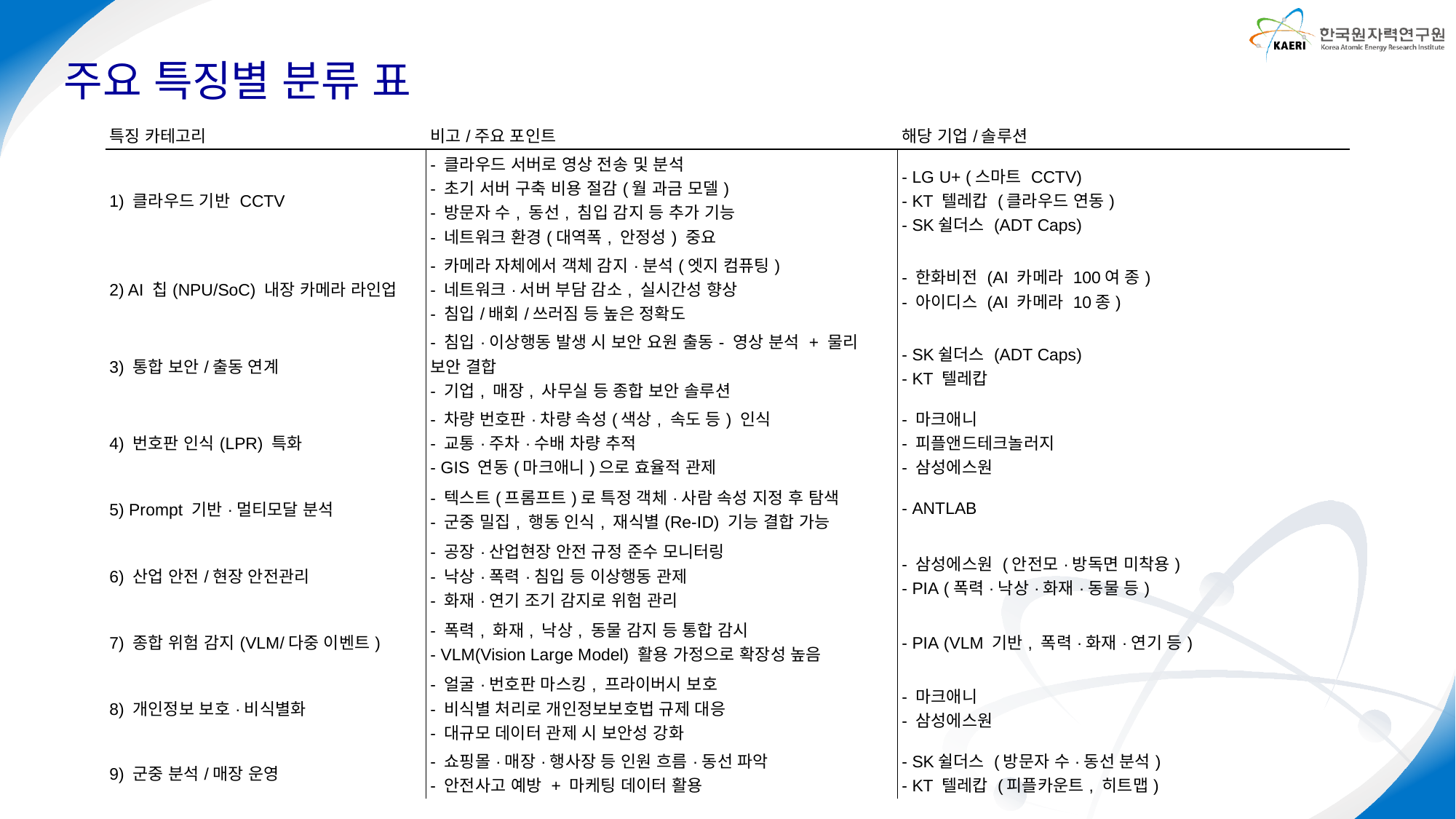

# 주요 특징별 분류 표
| 특징 카테고리 | 비고/주요 포인트 | 해당 기업/솔루션 |
| --- | --- | --- |
| 1) 클라우드 기반 CCTV | - 클라우드 서버로 영상 전송 및 분석 - 초기 서버 구축 비용 절감(월 과금 모델) - 방문자 수, 동선, 침입 감지 등 추가 기능 - 네트워크 환경(대역폭, 안정성) 중요 | - LG U+ (스마트 CCTV) - KT 텔레캅 (클라우드 연동) - SK쉴더스 (ADT Caps) |
| 2) AI 칩(NPU/SoC) 내장 카메라 라인업 | - 카메라 자체에서 객체 감지·분석(엣지 컴퓨팅) - 네트워크·서버 부담 감소, 실시간성 향상 - 침입/배회/쓰러짐 등 높은 정확도 | - 한화비전 (AI 카메라 100여 종) - 아이디스 (AI 카메라 10종) |
| 3) 통합 보안/출동 연계 | - 침입·이상행동 발생 시 보안 요원 출동- 영상 분석 + 물리 보안 결합 - 기업, 매장, 사무실 등 종합 보안 솔루션 | - SK쉴더스 (ADT Caps) - KT 텔레캅 |
| 4) 번호판 인식(LPR) 특화 | - 차량 번호판·차량 속성(색상, 속도 등) 인식 - 교통·주차·수배 차량 추적 - GIS 연동(마크애니)으로 효율적 관제 | - 마크애니 - 피플앤드테크놀러지 - 삼성에스원 |
| 5) Prompt 기반·멀티모달 분석 | - 텍스트(프롬프트)로 특정 객체·사람 속성 지정 후 탐색 - 군중 밀집, 행동 인식, 재식별(Re-ID) 기능 결합 가능 | - ANTLAB |
| 6) 산업 안전/현장 안전관리 | - 공장·산업현장 안전 규정 준수 모니터링 - 낙상·폭력·침입 등 이상행동 관제 - 화재·연기 조기 감지로 위험 관리 | - 삼성에스원 (안전모·방독면 미착용) - PIA (폭력·낙상·화재·동물 등) |
| 7) 종합 위험 감지(VLM/다중 이벤트) | - 폭력, 화재, 낙상, 동물 감지 등 통합 감시 - VLM(Vision Large Model) 활용 가정으로 확장성 높음 | - PIA (VLM 기반, 폭력·화재·연기 등) |
| 8) 개인정보 보호·비식별화 | - 얼굴·번호판 마스킹, 프라이버시 보호 - 비식별 처리로 개인정보보호법 규제 대응 - 대규모 데이터 관제 시 보안성 강화 | - 마크애니 - 삼성에스원 |
| 9) 군중 분석/매장 운영 | - 쇼핑몰·매장·행사장 등 인원 흐름·동선 파악 - 안전사고 예방 + 마케팅 데이터 활용 | - SK쉴더스 (방문자 수·동선 분석) - KT 텔레캅 (피플카운트, 히트맵) |